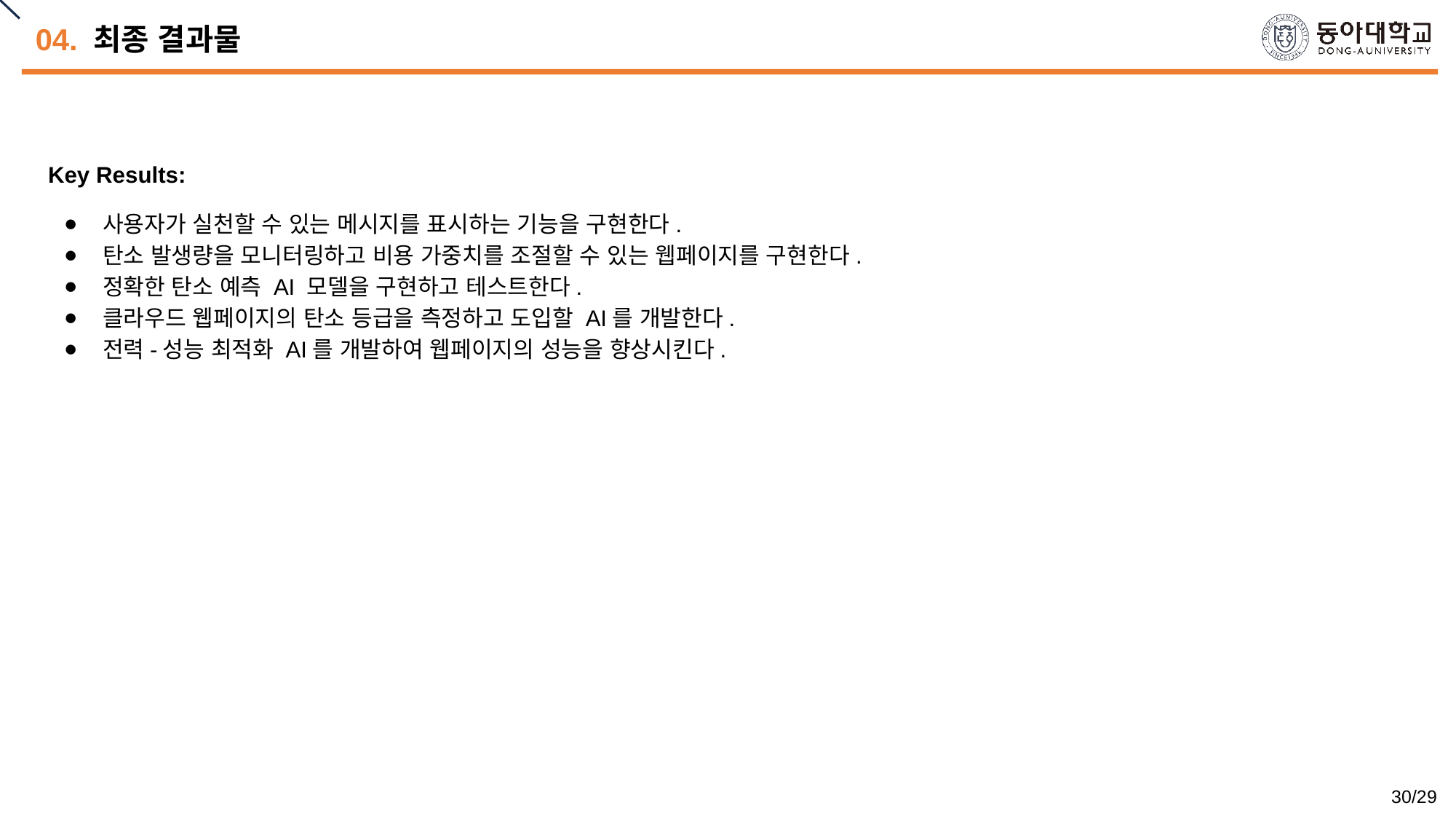

# 04. 최종 결과물
Key Results:
사용자가 실천할 수 있는 메시지를 표시하는 기능을 구현한다.
탄소 발생량을 모니터링하고 비용 가중치를 조절할 수 있는 웹페이지를 구현한다.
정확한 탄소 예측 AI 모델을 구현하고 테스트한다.
클라우드 웹페이지의 탄소 등급을 측정하고 도입할 AI를 개발한다.
전력-성능 최적화 AI를 개발하여 웹페이지의 성능을 향상시킨다.